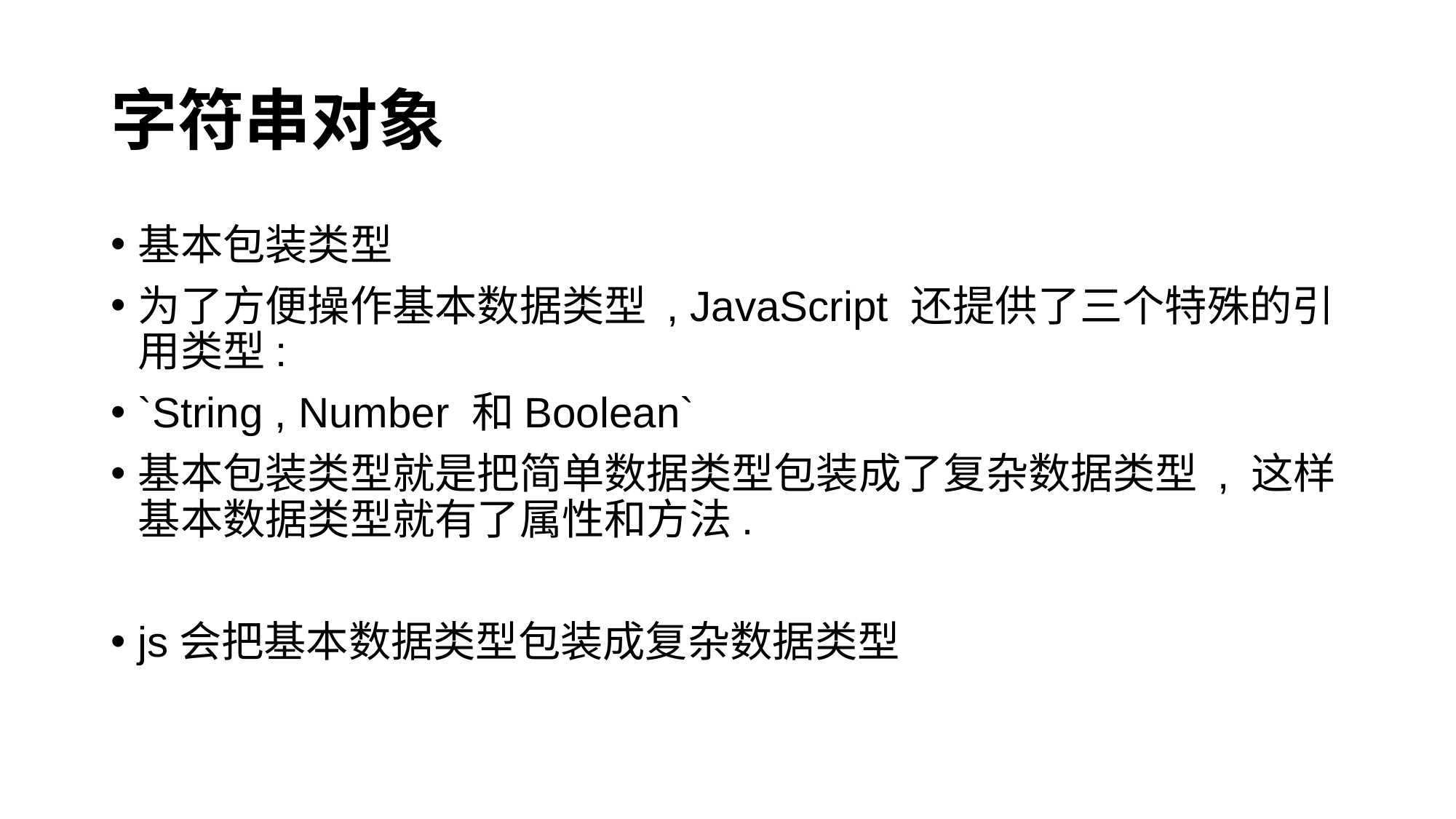

# 字符串对象
基本包装类型
为了方便操作基本数据类型 , JavaScript 还提供了三个特殊的引用类型:
`String , Number 和Boolean`
基本包装类型就是把简单数据类型包装成了复杂数据类型 , 这样基本数据类型就有了属性和方法.

js会把基本数据类型包装成复杂数据类型